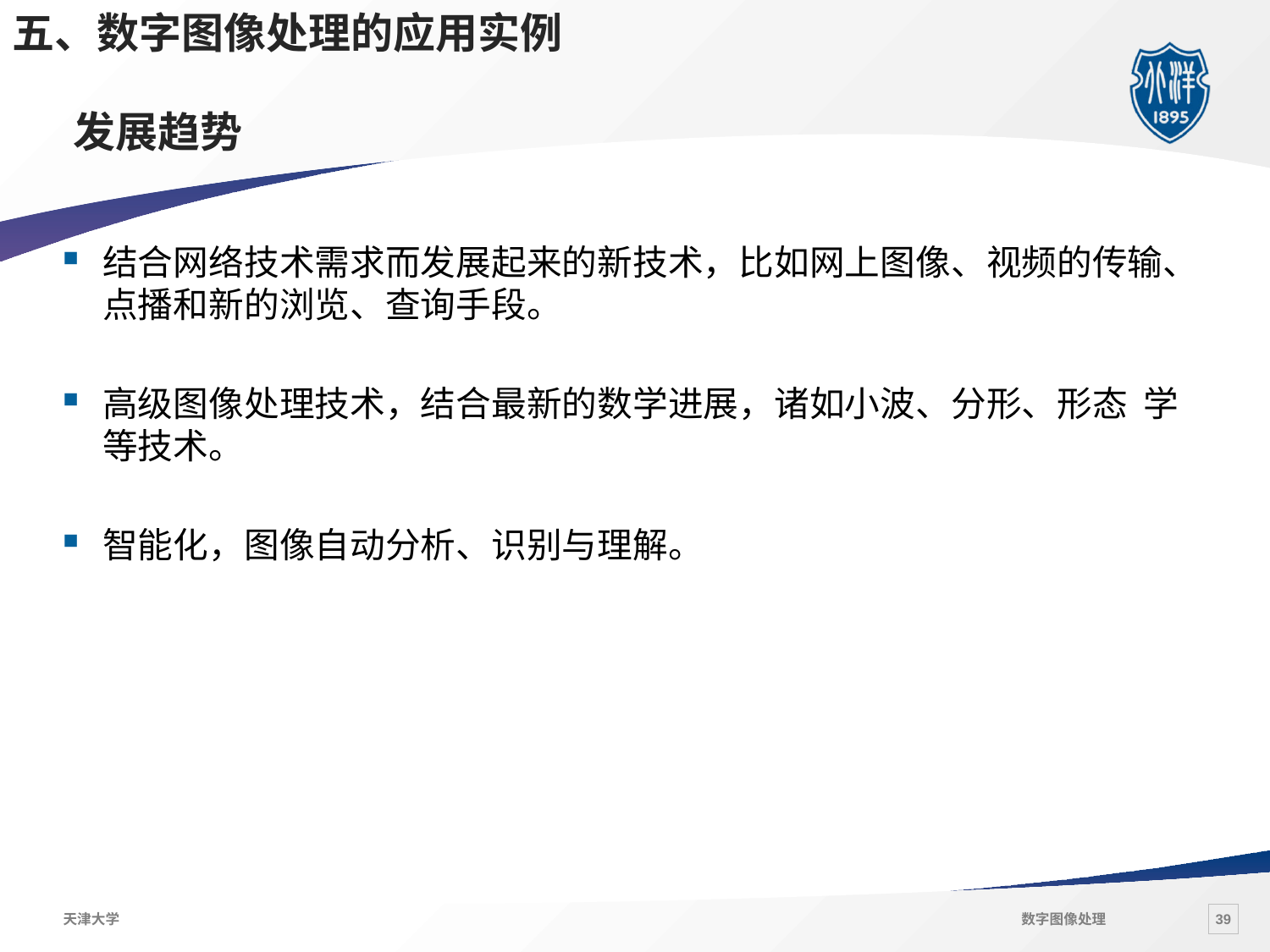

五、数字图像处理的应用实例

# 发展趋势
结合网络技术需求而发展起来的新技术，比如网上图像、视频的传输、点播和新的浏览、查询手段。

高级图像处理技术，结合最新的数学进展，诸如小波、分形、形态  学等技术。

智能化，图像自动分析、识别与理解。